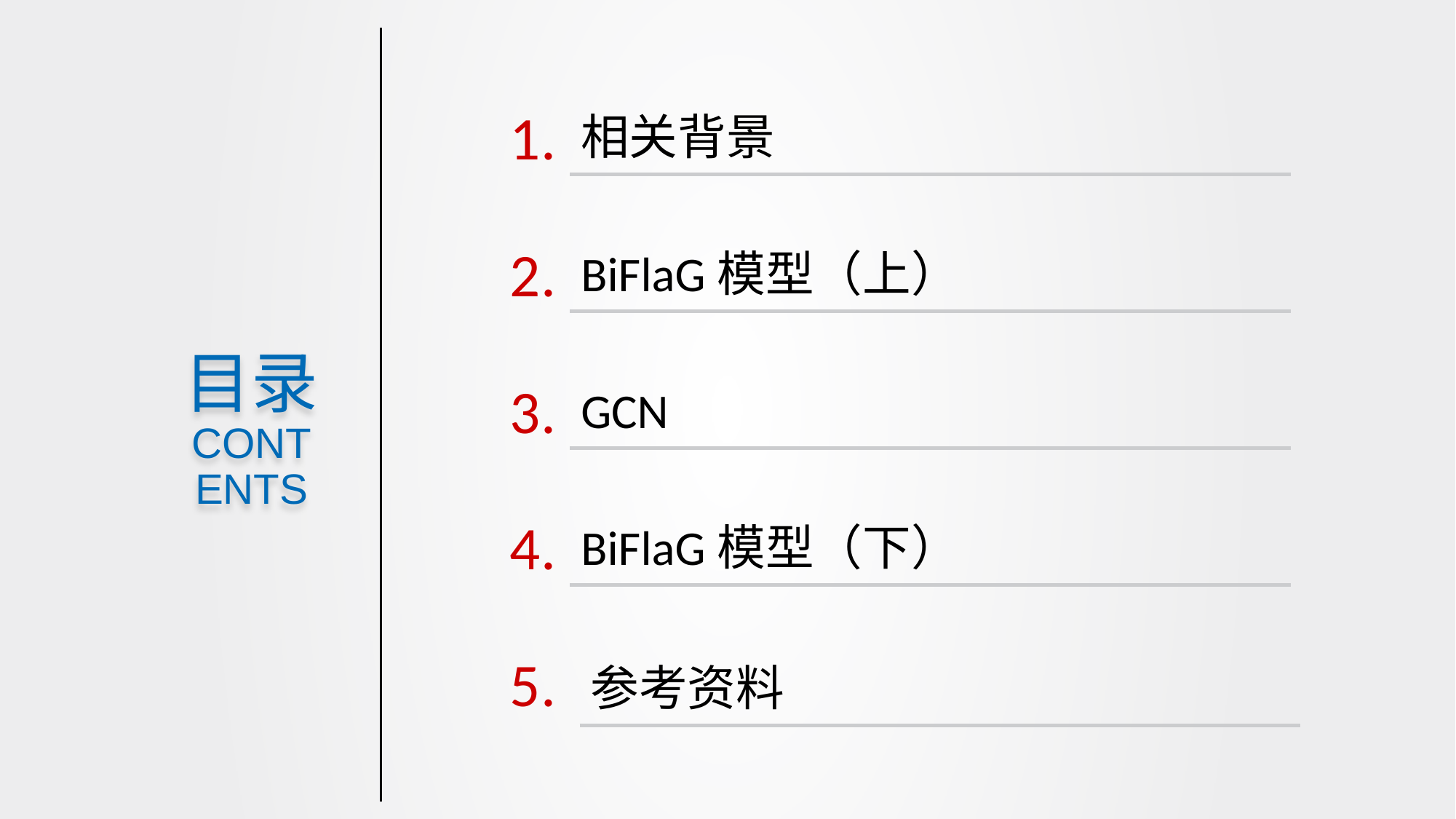

1.
相关背景
2.
BiFlaG模型（上）
3.
GCN
4.
BiFlaG模型（下）
5.
参考资料
目录
CONTENTS